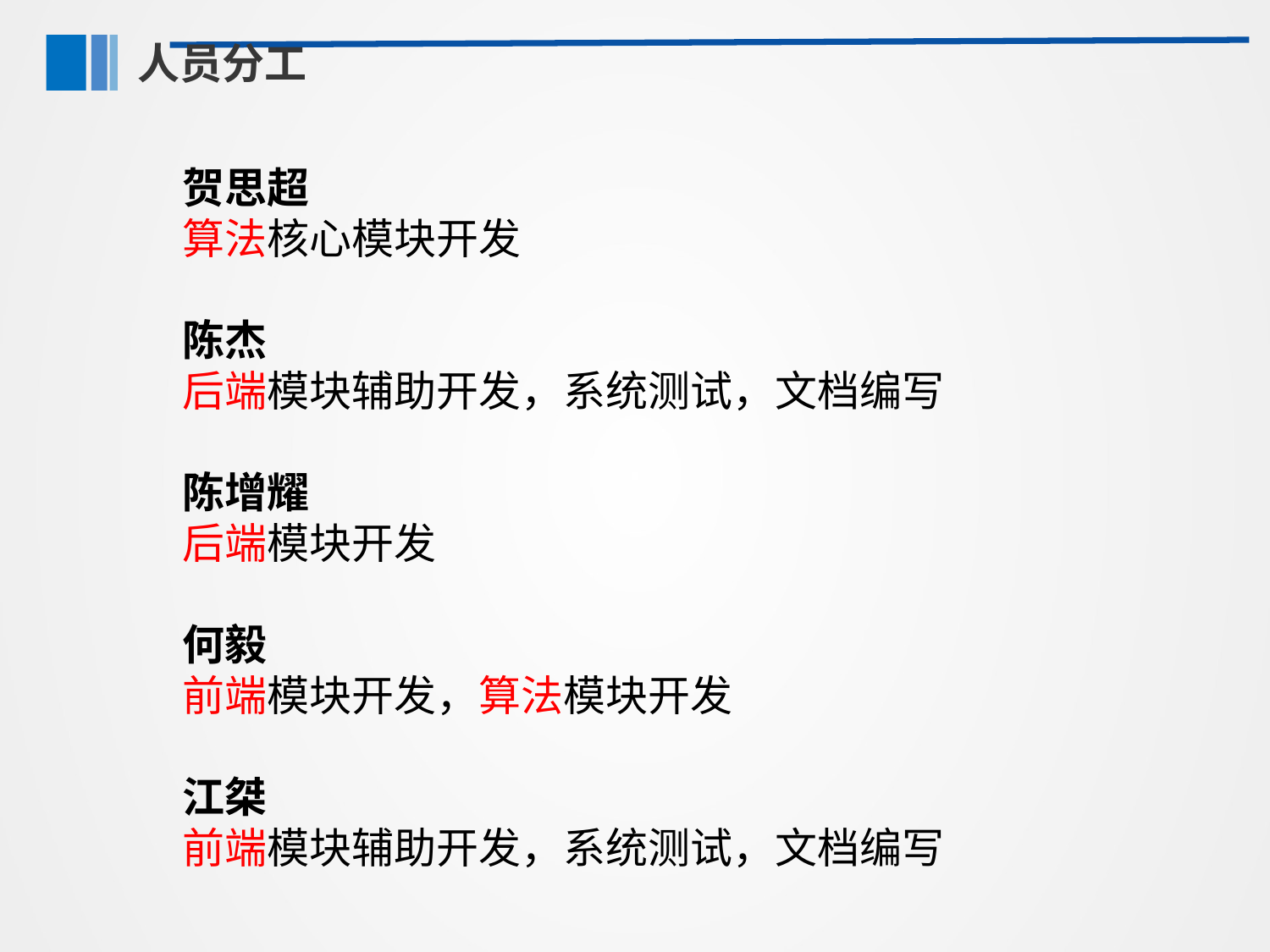

人员分工

第一部分
贺思超
算法核心模块开发

陈杰
后端模块辅助开发，系统测试，文档编写

陈增耀
后端模块开发

何毅
前端模块开发，算法模块开发

江桀
前端模块辅助开发，系统测试，文档编写